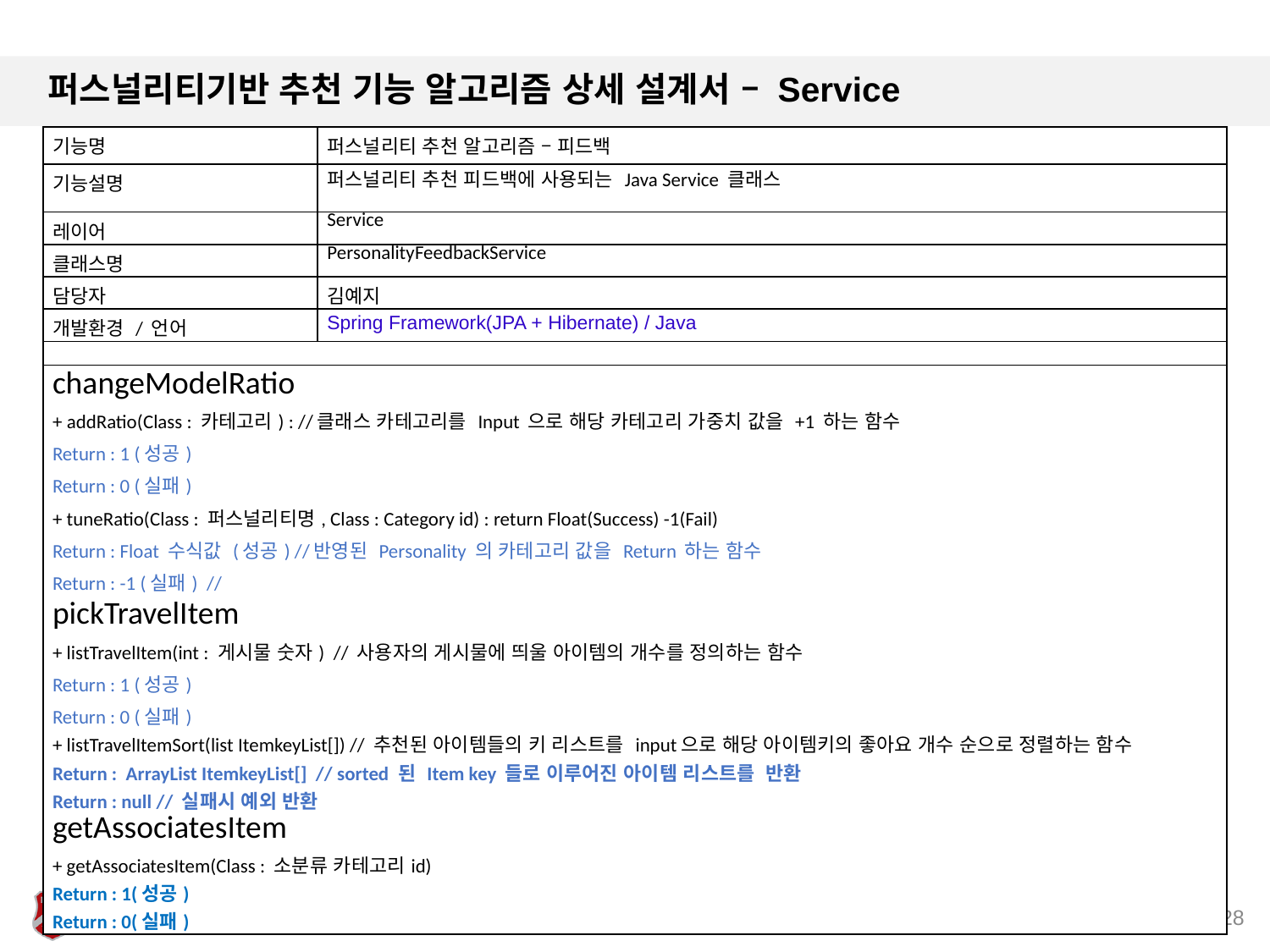

# 퍼스널리티기반 추천 기능 알고리즘 상세 설계서 – Service
| 기능명 | 퍼스널리티 추천 알고리즘 – 피드백 |
| --- | --- |
| 기능설명 | 퍼스널리티 추천 피드백에 사용되는 Java Service 클래스 |
| 레이어 | Service |
| 클래스명 | PersonalityFeedbackService |
| 담당자 | 김예지 |
| 개발환경 / 언어 | Spring Framework(JPA + Hibernate) / Java |
|  |  |
| changeModelRatio + addRatio(Class : 카테고리) : //클래스 카테고리를 Input 으로 해당 카테고리 가중치 값을 +1 하는 함수 Return : 1 (성공) Return : 0 (실패) + tuneRatio(Class : 퍼스널리티명, Class : Category id) : return Float(Success) -1(Fail) Return : Float 수식값 (성공) //반영된 Personality 의 카테고리 값을 Return 하는 함수 Return : -1 (실패) // pickTravelItem + listTravelItem(int : 게시물 숫자) // 사용자의 게시물에 띄울 아이템의 개수를 정의하는 함수 Return : 1 (성공) Return : 0 (실패) + listTravelItemSort(list ItemkeyList[]) // 추천된 아이템들의 키 리스트를 input으로 해당 아이템키의 좋아요 개수 순으로 정렬하는 함수 Return : ArrayList ItemkeyList[] // sorted 된 Item key 들로 이루어진 아이템 리스트를 반환 Return : null // 실패시 예외 반환 getAssociatesItem + getAssociatesItem(Class : 소분류 카테고리id) Return : 1(성공) Return : 0(실패) |  |
28